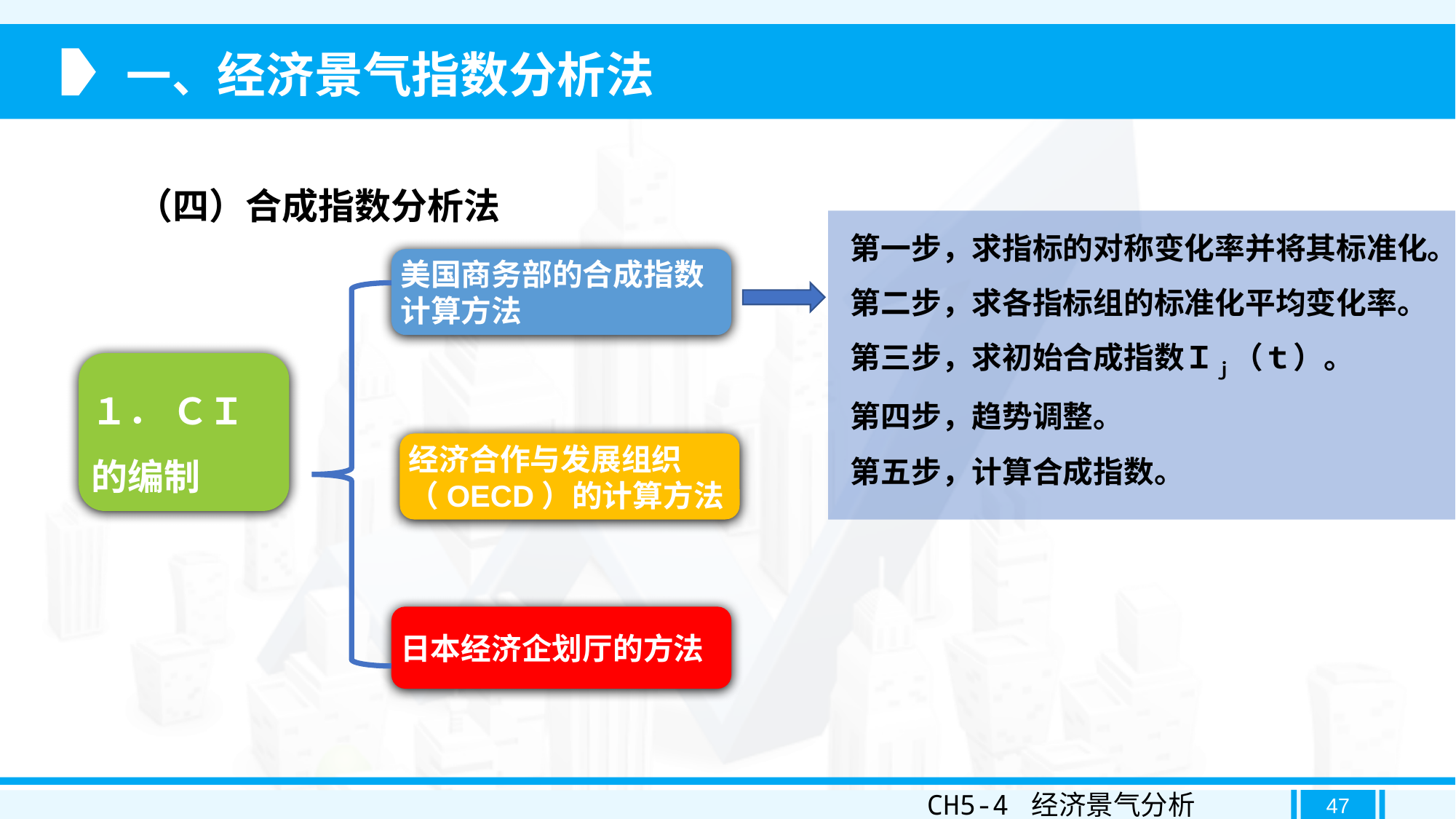

一、经济景气指数分析法

（四）合成指数分析法

第一步，求指标的对称变化率并将其标准化。
第二步，求各指标组的标准化平均变化率。
第三步，求初始合成指数Ｉｊ（ｔ）。
第四步，趋势调整。
第五步，计算合成指数。
美国商务部的合成指数计算方法

１． ＣＩ 的编制
经济合作与发展组织（OECD）的计算方法
日本经济企划厅的方法
CH5-4 经济景气分析
47